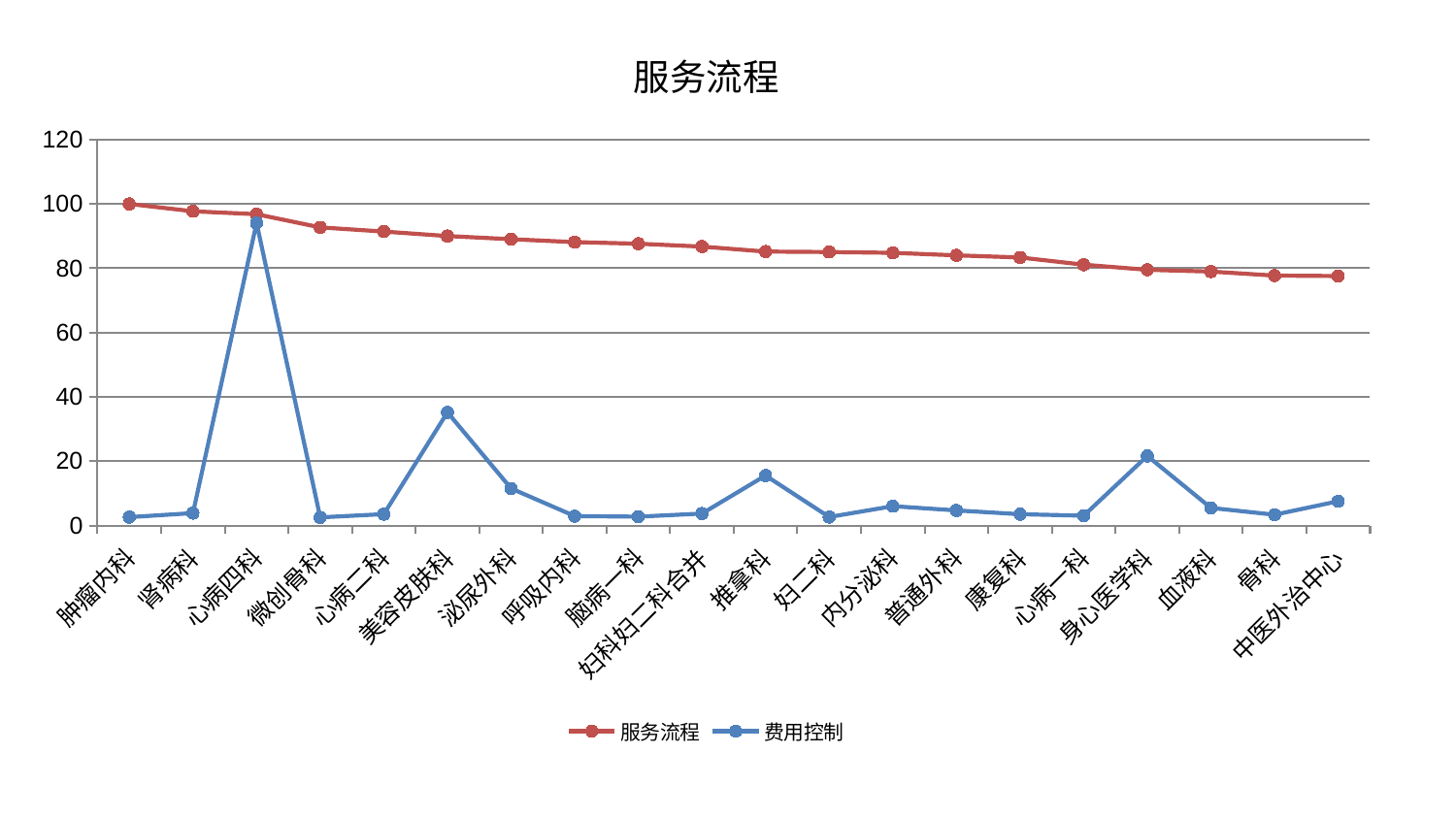

### Chart: 服务流程

| Category | 服务流程 | 费用控制 |
|---|---|---|
| 肿瘤内科 | 100.0 | 2.5881922907680215 |
| 肾病科 | 97.71037262647859 | 3.8366478711565564 |
| 心病四科 | 96.80821792773104 | 94.10235391897493 |
| 微创骨科 | 92.71633575707789 | 2.5248115423135458 |
| 心病二科 | 91.40532083865473 | 3.5170083969743327 |
| 美容皮肤科 | 90.014738109534 | 35.17886545482832 |
| 泌尿外科 | 89.03070443835263 | 11.494646857456733 |
| 呼吸内科 | 88.12164759825616 | 2.910536377427668 |
| 脑病一科 | 87.62246804787873 | 2.7356794153354365 |
| 妇科妇二科合并 | 86.74752597643202 | 3.7030908024400446 |
| 推拿科 | 85.18824778391769 | 15.527116880309183 |
| 妇二科 | 85.04196018010967 | 2.622057518712117 |
| 内分泌科 | 84.80155862109503 | 5.992550990900347 |
| 普通外科 | 84.0073141568234 | 4.674164744429747 |
| 康复科 | 83.35664080358428 | 3.500740220115961 |
| 心病一科 | 81.10938076100733 | 3.044753520020886 |
| 身心医学科 | 79.53068685782358 | 21.632134868016237 |
| 血液科 | 78.97117854817631 | 5.462216519235328 |
| 骨科 | 77.72107845879428 | 3.348684518894522 |
| 中医外治中心 | 77.58457088728358 | 7.522275495889634 |
257